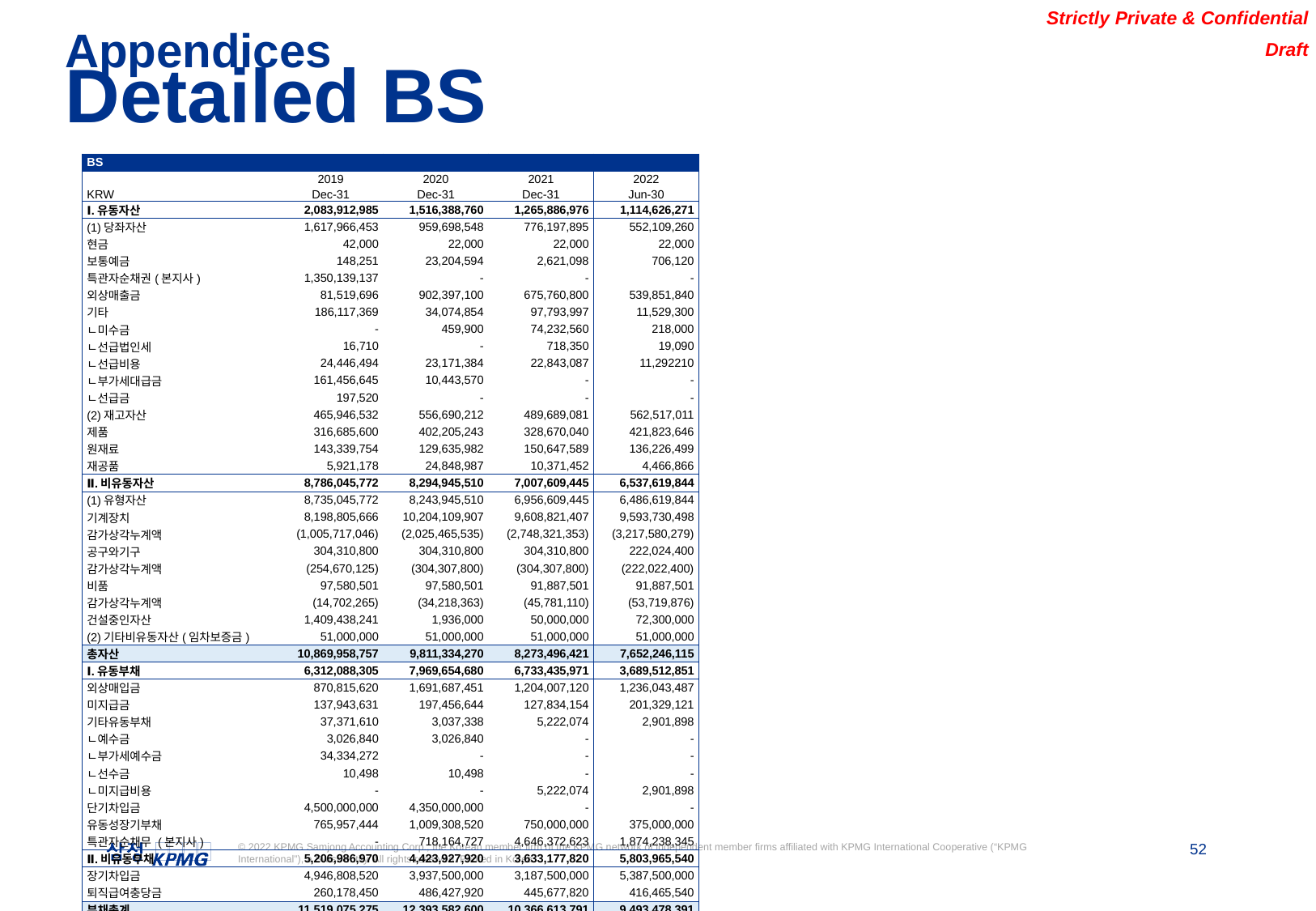

Appendices
Detailed BS
| BS |  |  |  |  |
| --- | --- | --- | --- | --- |
|  | 2019 | 2020 | 2021 | 2022 |
| KRW | Dec-31 | Dec-31 | Dec-31 | Jun-30 |
| Ⅰ.유동자산 | 2,083,912,985 | 1,516,388,760 | 1,265,886,976 | 1,114,626,271 |
| (1)당좌자산 | 1,617,966,453 | 959,698,548 | 776,197,895 | 552,109,260 |
| 현금 | 42,000 | 22,000 | 22,000 | 22,000 |
| 보통예금 | 148,251 | 23,204,594 | 2,621,098 | 706,120 |
| 특관자순채권(본지사) | 1,350,139,137 | - | - | - |
| 외상매출금 | 81,519,696 | 902,397,100 | 675,760,800 | 539,851,840 |
| 기타 | 186,117,369 | 34,074,854 | 97,793,997 | 11,529,300 |
| ㄴ미수금 | - | 459,900 | 74,232,560 | 218,000 |
| ㄴ선급법인세 | 16,710 | - | 718,350 | 19,090 |
| ㄴ선급비용 | 24,446,494 | 23,171,384 | 22,843,087 | 11,292210 |
| ㄴ부가세대급금 | 161,456,645 | 10,443,570 | - | - |
| ㄴ선급금 | 197,520 | - | - | - |
| (2)재고자산 | 465,946,532 | 556,690,212 | 489,689,081 | 562,517,011 |
| 제품 | 316,685,600 | 402,205,243 | 328,670,040 | 421,823,646 |
| 원재료 | 143,339,754 | 129,635,982 | 150,647,589 | 136,226,499 |
| 재공품 | 5,921,178 | 24,848,987 | 10,371,452 | 4,466,866 |
| Ⅱ.비유동자산 | 8,786,045,772 | 8,294,945,510 | 7,007,609,445 | 6,537,619,844 |
| (1)유형자산 | 8,735,045,772 | 8,243,945,510 | 6,956,609,445 | 6,486,619,844 |
| 기계장치 | 8,198,805,666 | 10,204,109,907 | 9,608,821,407 | 9,593,730,498 |
| 감가상각누계액 | (1,005,717,046) | (2,025,465,535) | (2,748,321,353) | (3,217,580,279) |
| 공구와기구 | 304,310,800 | 304,310,800 | 304,310,800 | 222,024,400 |
| 감가상각누계액 | (254,670,125) | (304,307,800) | (304,307,800) | (222,022,400) |
| 비품 | 97,580,501 | 97,580,501 | 91,887,501 | 91,887,501 |
| 감가상각누계액 | (14,702,265) | (34,218,363) | (45,781,110) | (53,719,876) |
| 건설중인자산 | 1,409,438,241 | 1,936,000 | 50,000,000 | 72,300,000 |
| (2)기타비유동자산(임차보증금) | 51,000,000 | 51,000,000 | 51,000,000 | 51,000,000 |
| 총자산 | 10,869,958,757 | 9,811,334,270 | 8,273,496,421 | 7,652,246,115 |
| Ⅰ.유동부채 | 6,312,088,305 | 7,969,654,680 | 6,733,435,971 | 3,689,512,851 |
| 외상매입금 | 870,815,620 | 1,691,687,451 | 1,204,007,120 | 1,236,043,487 |
| 미지급금 | 137,943,631 | 197,456,644 | 127,834,154 | 201,329,121 |
| 기타유동부채 | 37,371,610 | 3,037,338 | 5,222,074 | 2,901,898 |
| ㄴ예수금 | 3,026,840 | 3,026,840 | - | - |
| ㄴ부가세예수금 | 34,334,272 | - | - | - |
| ㄴ선수금 | 10,498 | 10,498 | - | - |
| ㄴ미지급비용 | - | - | 5,222,074 | 2,901,898 |
| 단기차입금 | 4,500,000,000 | 4,350,000,000 | - | - |
| 유동성장기부채 | 765,957,444 | 1,009,308,520 | 750,000,000 | 375,000,000 |
| 특관자순채무 (본지사) | - | 718,164,727 | 4,646,372,623 | 1,874,238,345 |
| Ⅱ.비유동부채 | 5,206,986,970 | 4,423,927,920 | 3,633,177,820 | 5,803,965,540 |
| 장기차입금 | 4,946,808,520 | 3,937,500,000 | 3,187,500,000 | 5,387,500,000 |
| 퇴직급여충당금 | 260,178,450 | 486,427,920 | 445,677,820 | 416,465,540 |
| 부채총계 | 11,519,075,275 | 12,393,582,600 | 10,366,613,791 | 9,493,478,391 |
| 이익잉여금 | 1,060,941,072 | (649,116,518) | (2,582,248,330) | (1,890,575,283) |
| 당기순이익(손실) | (1,710,057,590) | (1,933,131,812) | 489,130,960 | 49,343,007 |
| 자본총계 | (649,116,518) | (2,582,248,330) | (2,093,117,370) | (1,841,232,276) |